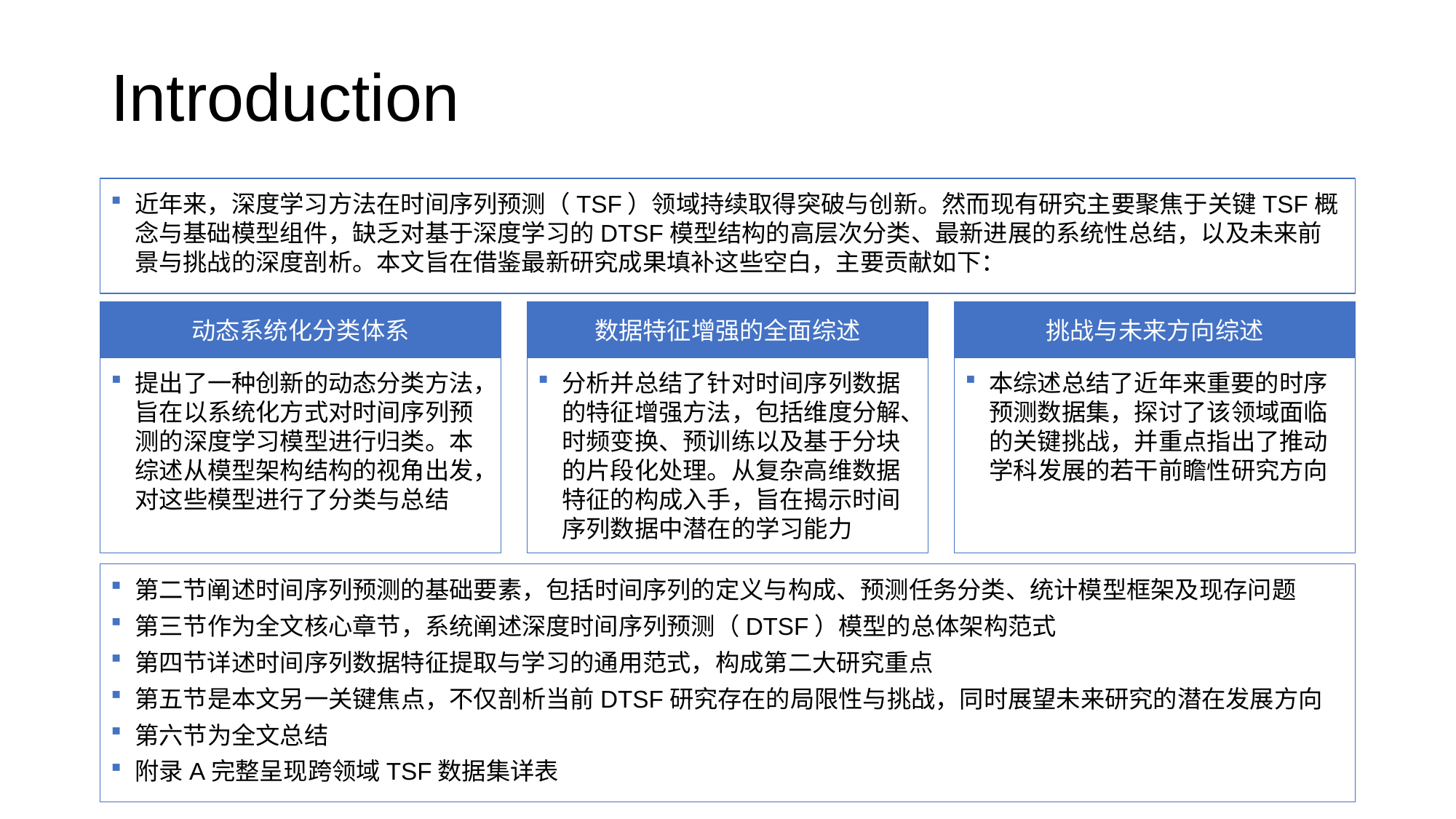

# Introduction
近年来，深度学习方法在时间序列预测（TSF）领域持续取得突破与创新。然而现有研究主要聚焦于关键TSF概念与基础模型组件，缺乏对基于深度学习的DTSF模型结构的高层次分类、最新进展的系统性总结，以及未来前景与挑战的深度剖析。本文旨在借鉴最新研究成果填补这些空白，主要贡献如下：
动态系统化分类体系
数据特征增强的全面综述
挑战与未来方向综述
分析并总结了针对时间序列数据的特征增强方法，包括维度分解、时频变换、预训练以及基于分块的片段化处理。从复杂高维数据特征的构成入手，旨在揭示时间序列数据中潜在的学习能力
本综述总结了近年来重要的时序预测数据集，探讨了该领域面临的关键挑战，并重点指出了推动学科发展的若干前瞻性研究方向
提出了一种创新的动态分类方法，旨在以系统化方式对时间序列预测的深度学习模型进行归类。本综述从模型架构结构的视角出发，对这些模型进行了分类与总结
第二节阐述时间序列预测的基础要素，包括时间序列的定义与构成、预测任务分类、统计模型框架及现存问题
第三节作为全文核心章节，系统阐述深度时间序列预测（DTSF）模型的总体架构范式
第四节详述时间序列数据特征提取与学习的通用范式，构成第二大研究重点
第五节是本文另一关键焦点，不仅剖析当前DTSF研究存在的局限性与挑战，同时展望未来研究的潜在发展方向
第六节为全文总结
附录A完整呈现跨领域TSF数据集详表